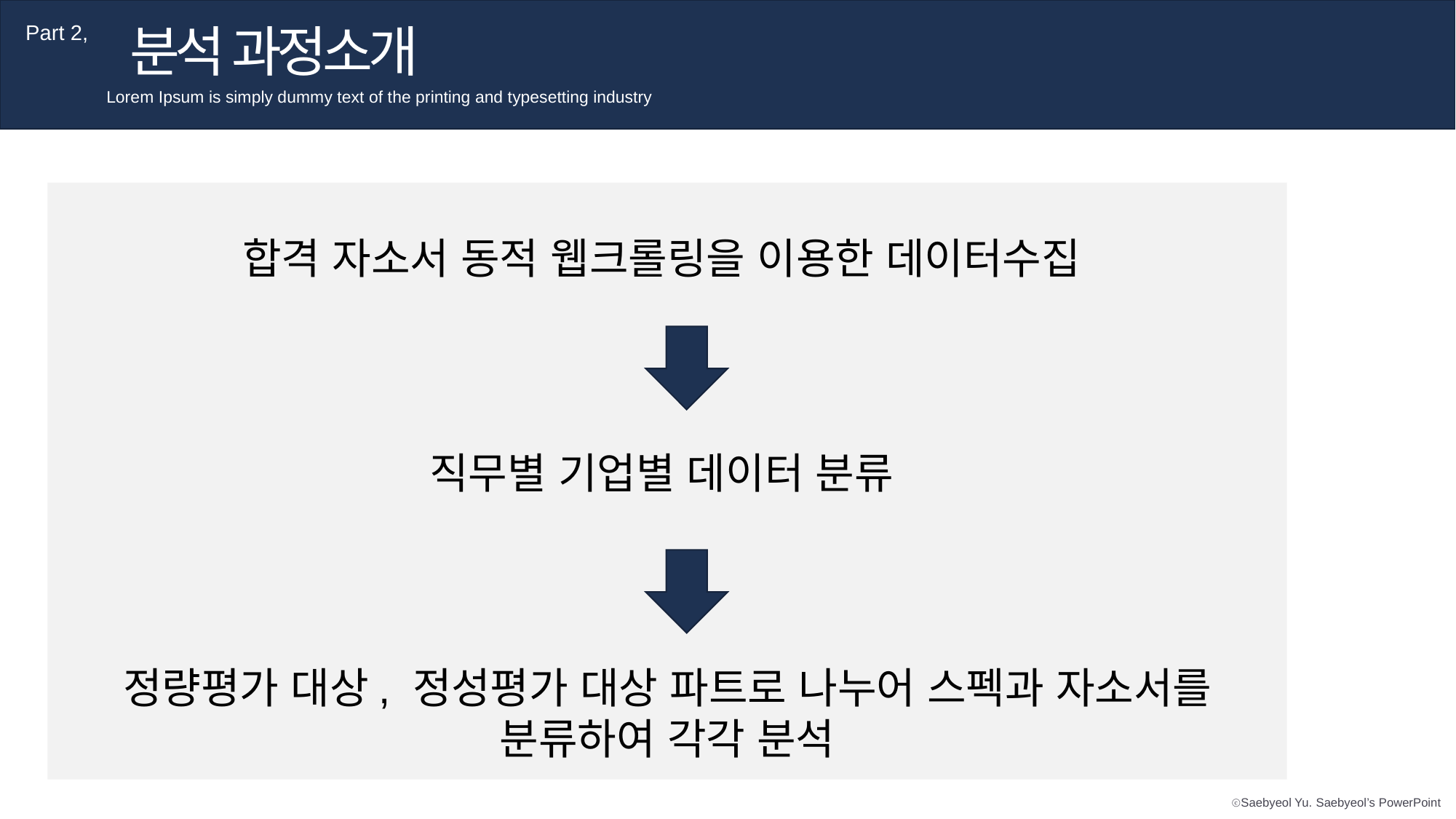

분석 과정소개
Part 2,
Lorem Ipsum is simply dummy text of the printing and typesetting industry

합격 자소서 동적 웹크롤링을 이용한 데이터수집

직무별 기업별 데이터 분류

정량평가 대상, 정성평가 대상 파트로 나누어 스펙과 자소서를 분류하여 각각 분석